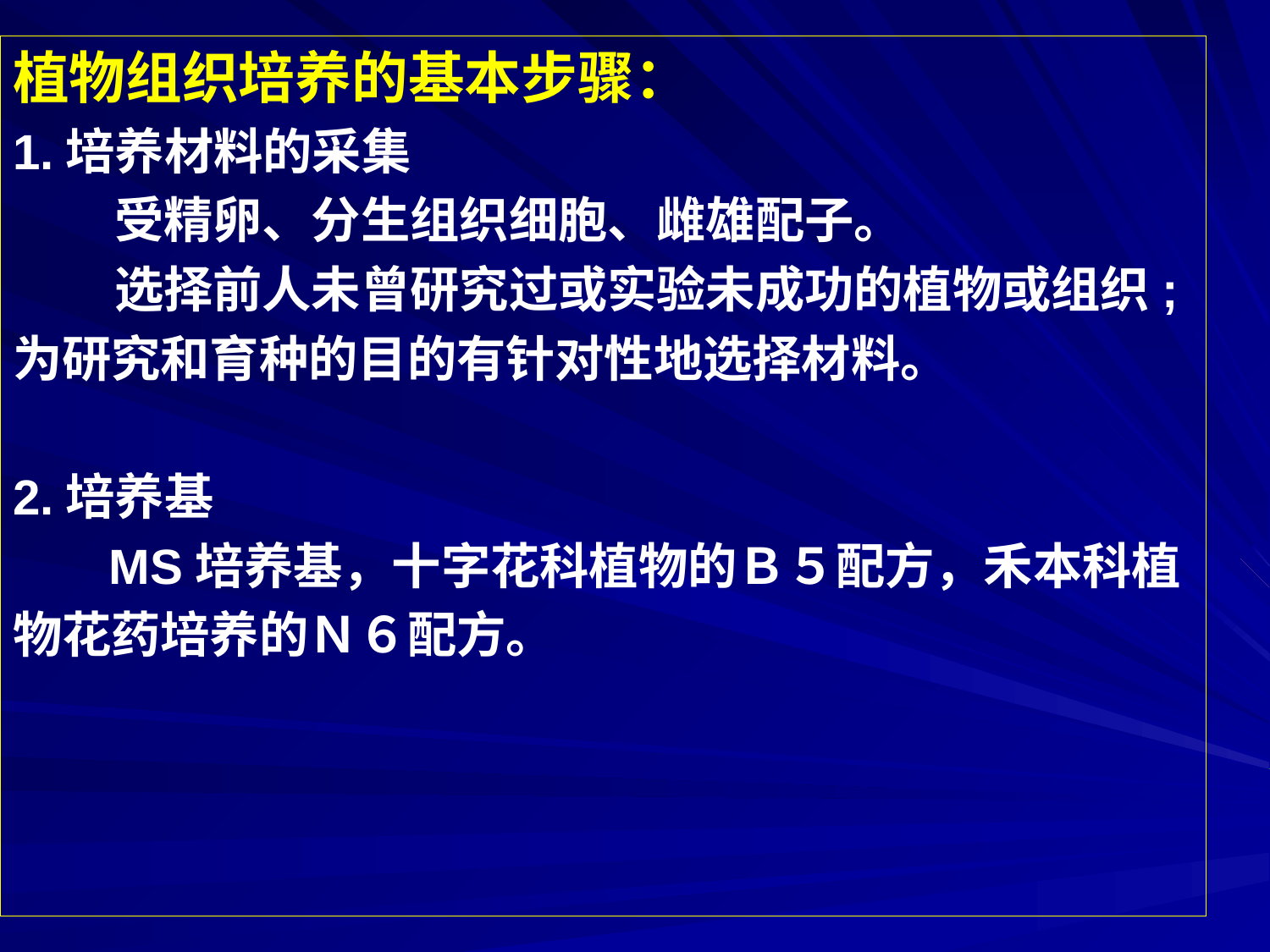

植物组织培养的基本步骤：
1.培养材料的采集
        受精卵、分生组织细胞、雌雄配子。
        选择前人未曾研究过或实验未成功的植物或组织;
为研究和育种的目的有针对性地选择材料。

2.培养基
       MS培养基，十字花科植物的Ｂ５配方，禾本科植
物花药培养的Ｎ６配方。